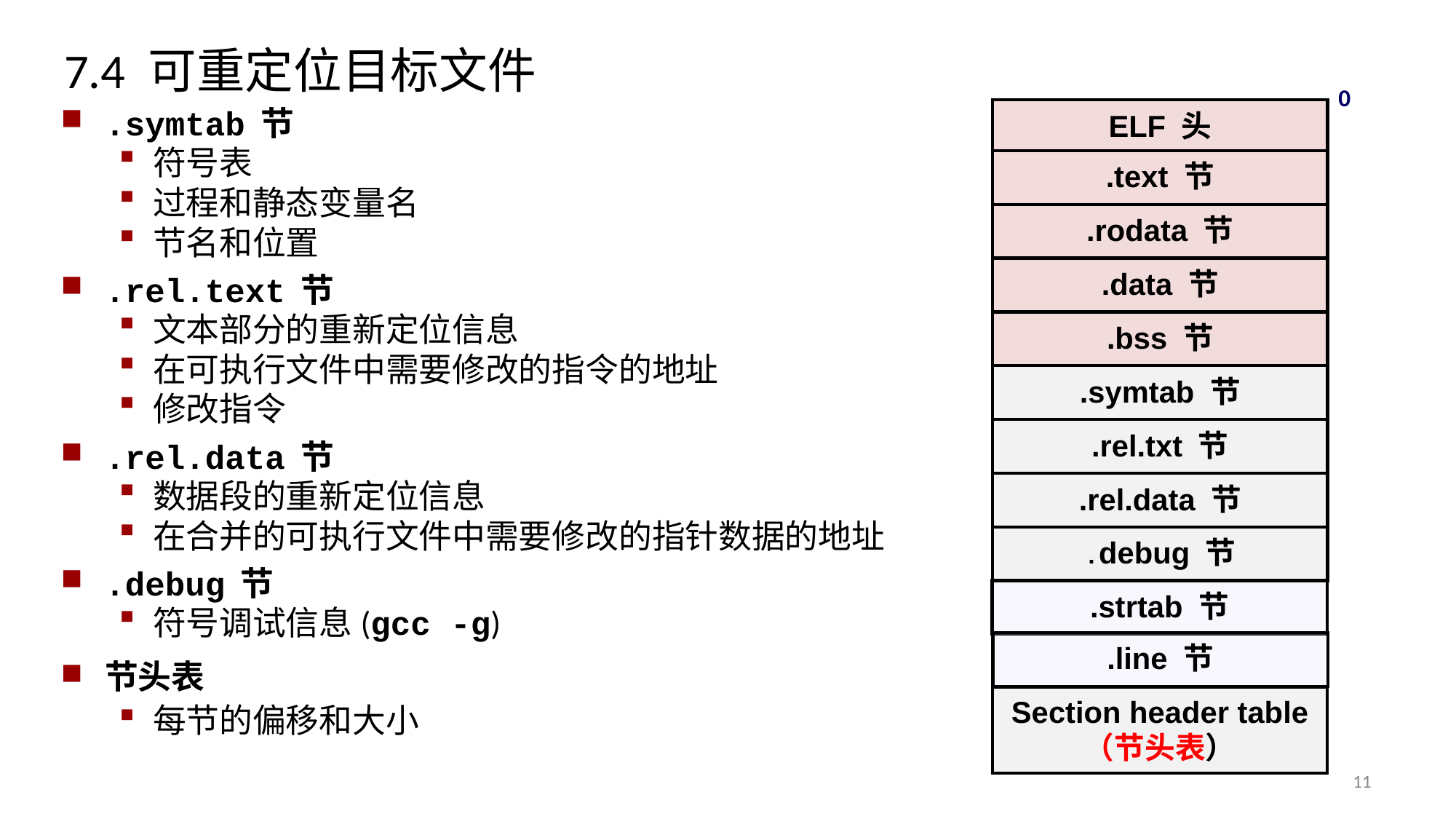

7.4 可重定位目标文件

0
ELF 头
.text 节
.rodata 节
.data 节
.bss 节
.symtab 节
.rel.txt 节
.rel.data 节
.debug 节
.strtab 节
.line 节
Section header table
（节头表）
.symtab 节
符号表
过程和静态变量名
节名和位置
.rel.text 节
文本部分的重新定位信息
在可执行文件中需要修改的指令的地址
修改指令
.rel.data 节
数据段的重新定位信息
在合并的可执行文件中需要修改的指针数据的地址
.debug 节
符号调试信息(gcc -g)
节头表
每节的偏移和大小
11